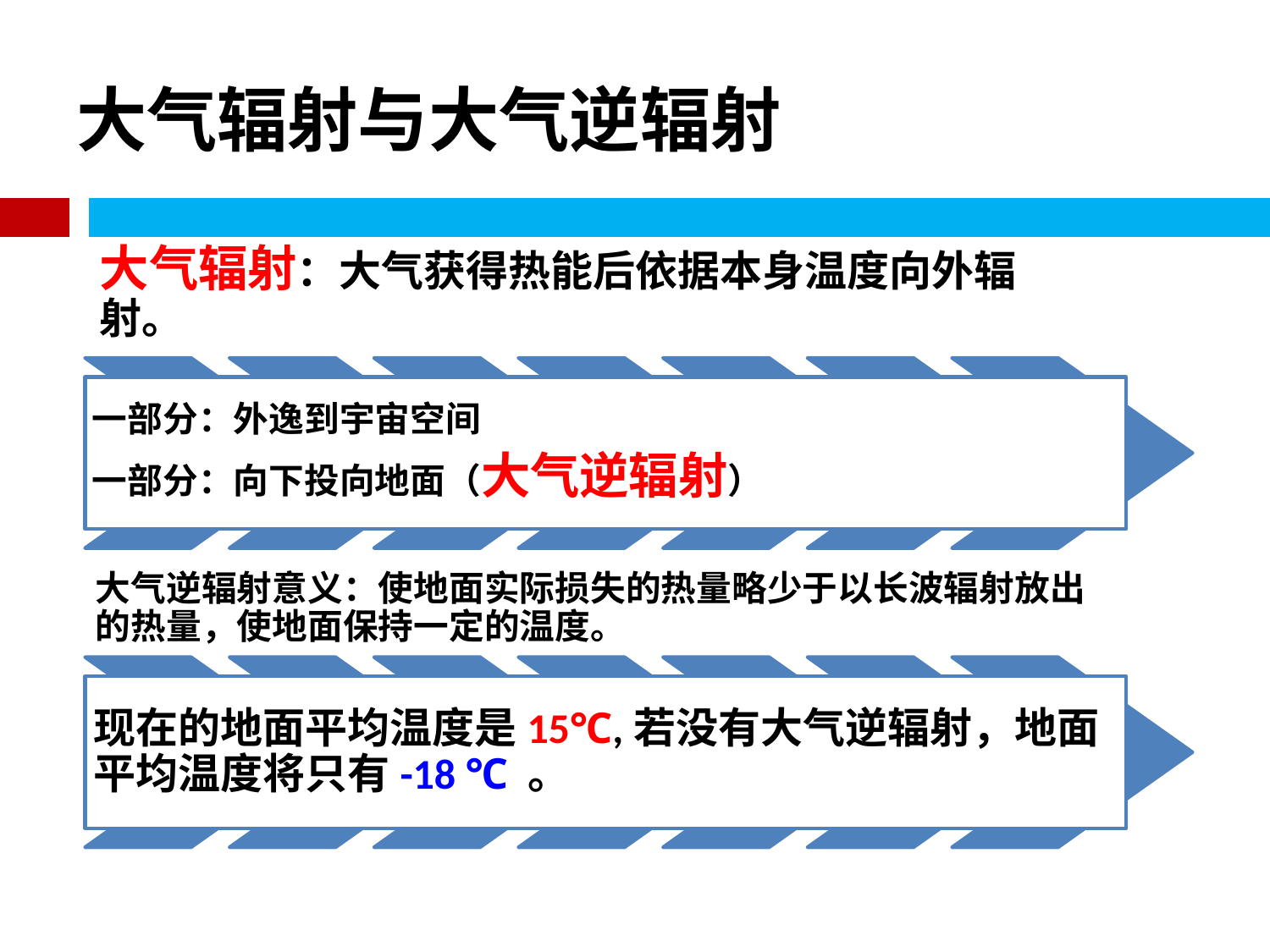

# 大气辐射与大气逆辐射
大气辐射：大气获得热能后依据本身温度向外辐射。
一部分：外逸到宇宙空间
一部分：向下投向地面（大气逆辐射）
大气逆辐射意义：使地面实际损失的热量略少于以长波辐射放出的热量，使地面保持一定的温度。
现在的地面平均温度是15℃,若没有大气逆辐射，地面平均温度将只有-18 ℃ 。